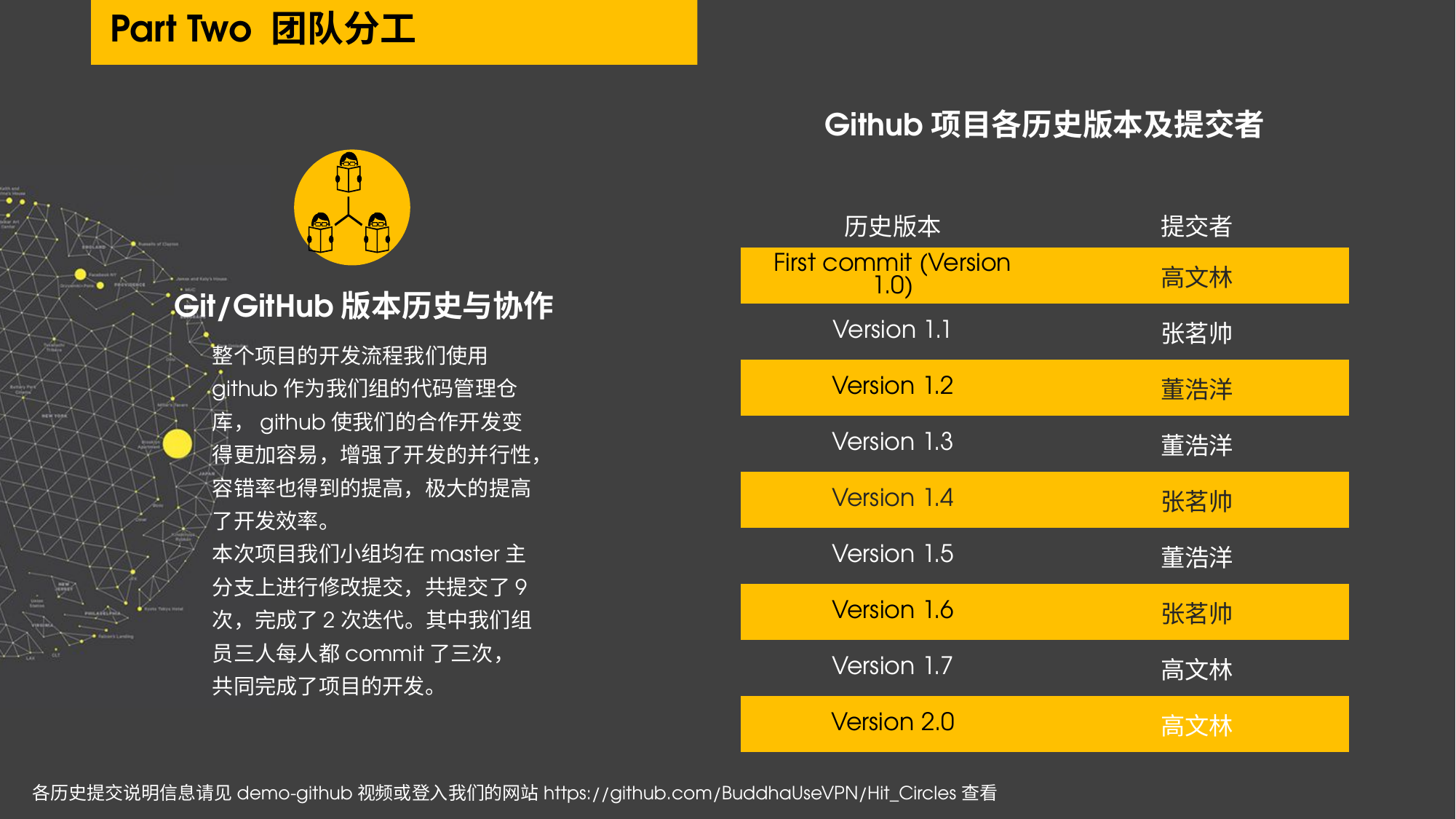

Part Two 团队分工
Github项目各历史版本及提交者

Git/GitHub版本历史与协作
整个项目的开发流程我们使用github作为我们组的代码管理仓库，github使我们的合作开发变得更加容易，增强了开发的并行性，容错率也得到的提高，极大的提高了开发效率。
本次项目我们小组均在master主分支上进行修改提交，共提交了9次，完成了2次迭代。其中我们组员三人每人都commit了三次，共同完成了项目的开发。

| 历史版本 | 提交者 |
| --- | --- |
| First commit (Version 1.0) | 高文林 |
| Version 1.1 | 张茗帅 |
| Version 1.2 | 董浩洋 |
| Version 1.3 | 董浩洋 |
| Version 1.4 | 张茗帅 |
| Version 1.5 | 董浩洋 |
| Version 1.6 | 张茗帅 |
| Version 1.7 | 高文林 |
| Version 2.0 | 高文林 |
各历史提交说明信息请见demo-github视频或登入我们的网站https://github.com/BuddhaUseVPN/Hit_Circles查看